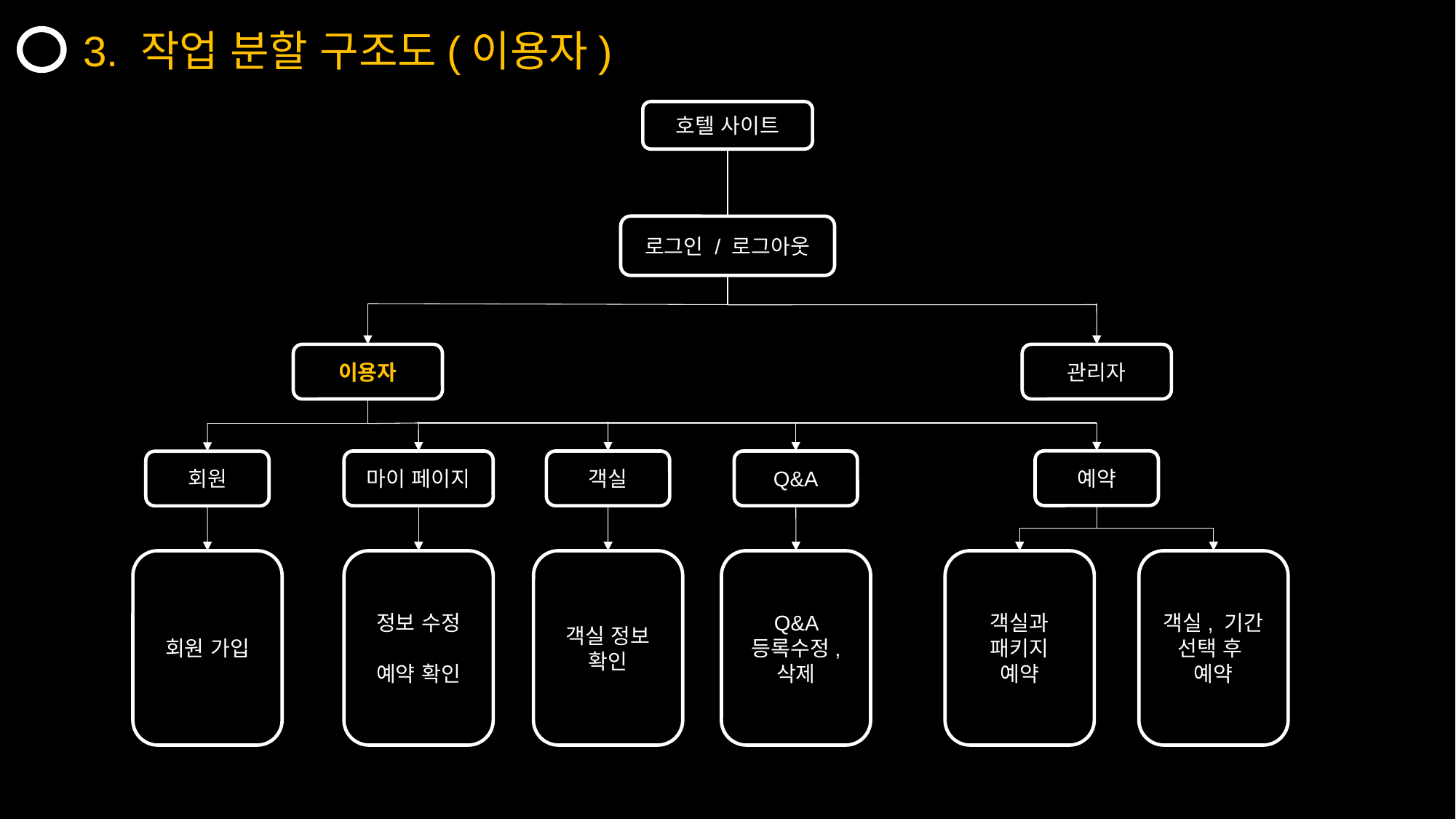

3. 작업 분할 구조도(이용자)

호텔 사이트
로그인 / 로그아웃
이용자
관리자
예약
마이 페이지
객실
Q&A
회원
회원 가입
정보 수정

예약 확인
객실 정보
확인
Q&A 등록수정, 삭제
객실과
패키지
예약
객실, 기간 선택 후
예약